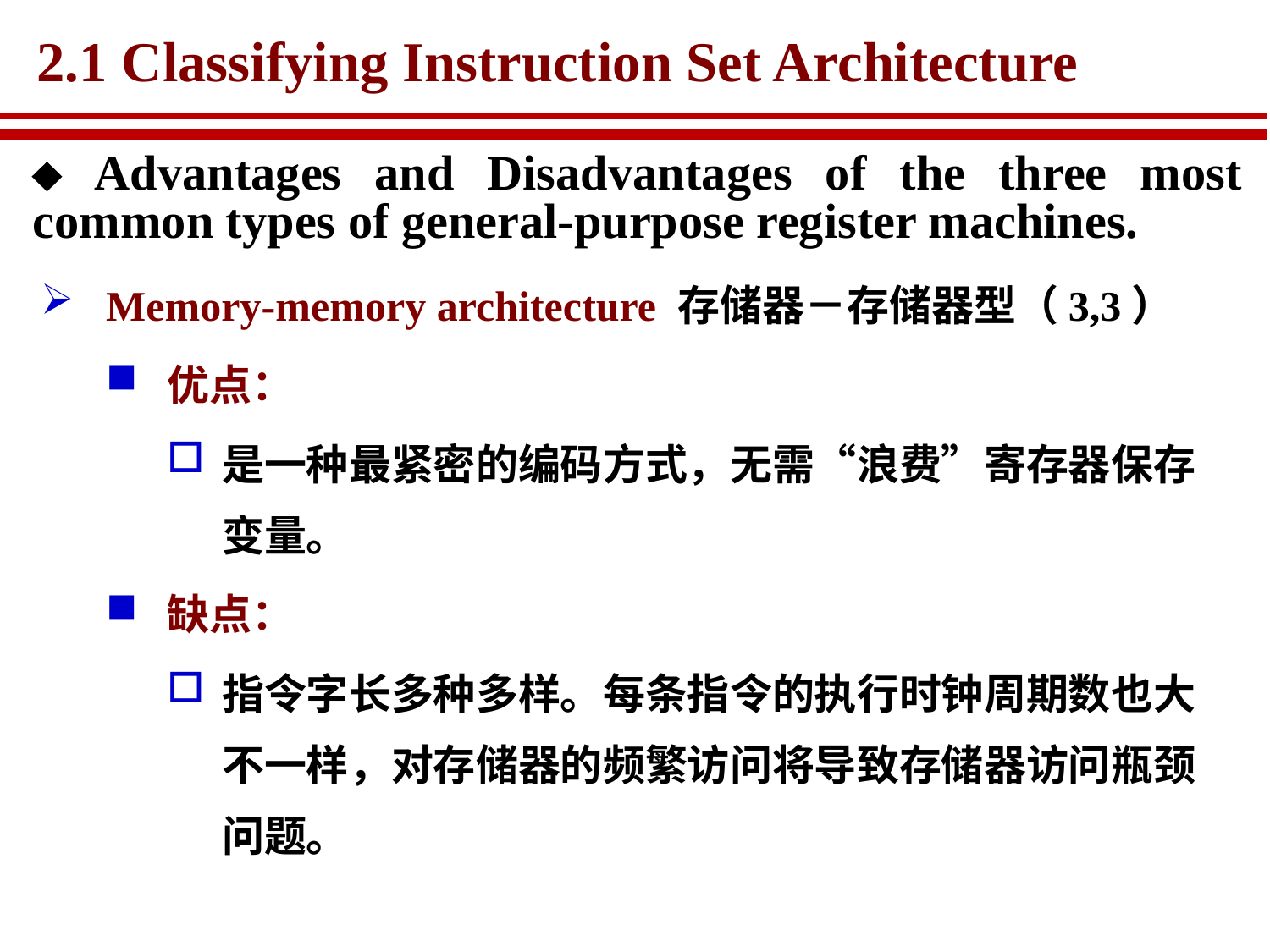

# 2.1 Classifying Instruction Set Architecture
♦ Advantages and Disadvantages of the three most common types of general-purpose register machines.
Memory-memory architecture 存储器－存储器型（3,3）
优点：
是一种最紧密的编码方式，无需“浪费”寄存器保存变量。
缺点：
指令字长多种多样。每条指令的执行时钟周期数也大不一样，对存储器的频繁访问将导致存储器访问瓶颈问题。